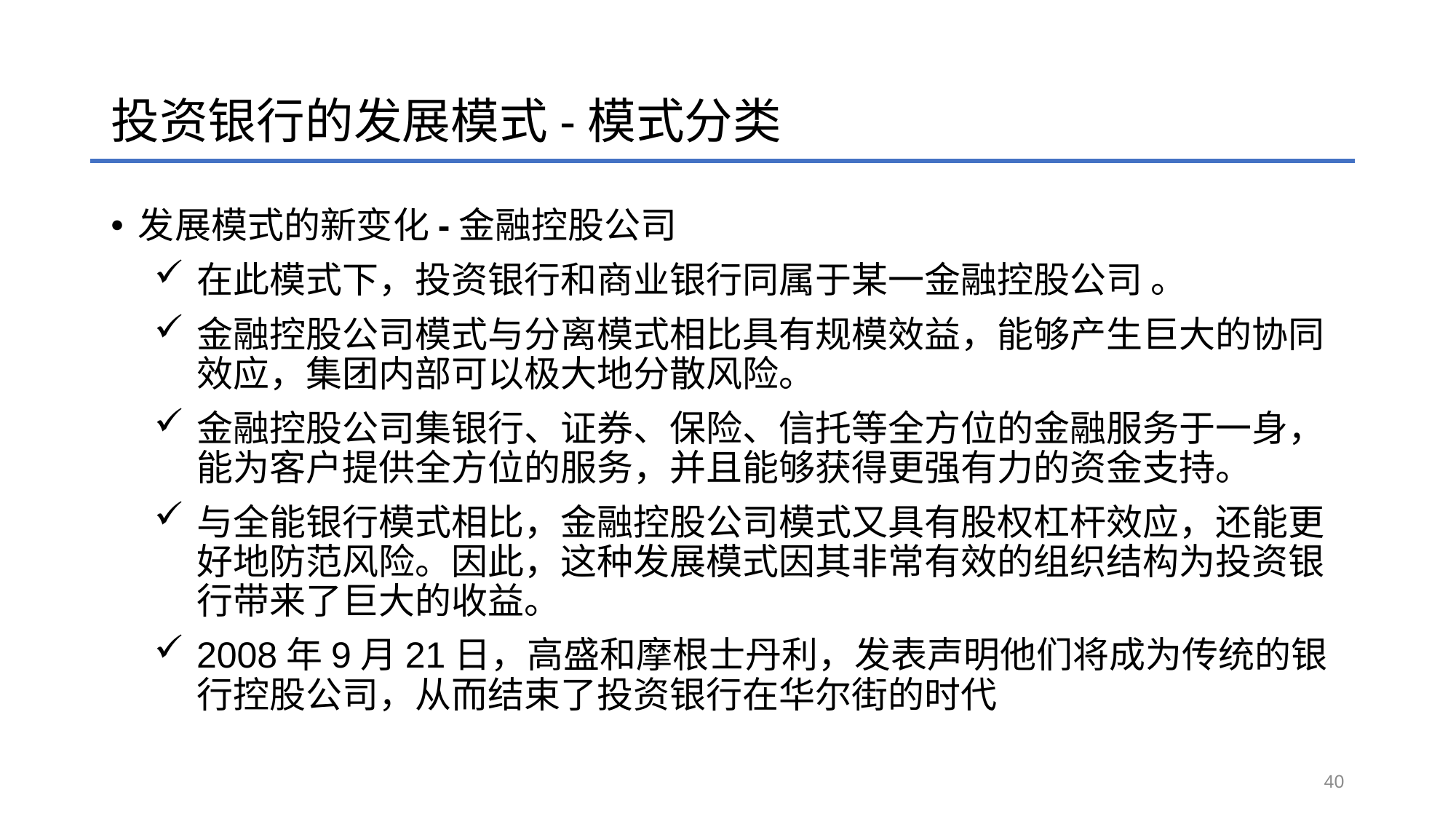

# 投资银行的发展模式-模式分类
发展模式的新变化-金融控股公司
在此模式下，投资银行和商业银行同属于某一金融控股公司 。
金融控股公司模式与分离模式相比具有规模效益，能够产生巨大的协同效应，集团内部可以极大地分散风险。
金融控股公司集银行、证券、保险、信托等全方位的金融服务于一身，能为客户提供全方位的服务，并且能够获得更强有力的资金支持。
与全能银行模式相比，金融控股公司模式又具有股权杠杆效应，还能更好地防范风险。因此，这种发展模式因其非常有效的组织结构为投资银行带来了巨大的收益。
2008年9月21日，高盛和摩根士丹利，发表声明他们将成为传统的银行控股公司，从而结束了投资银行在华尔街的时代

40